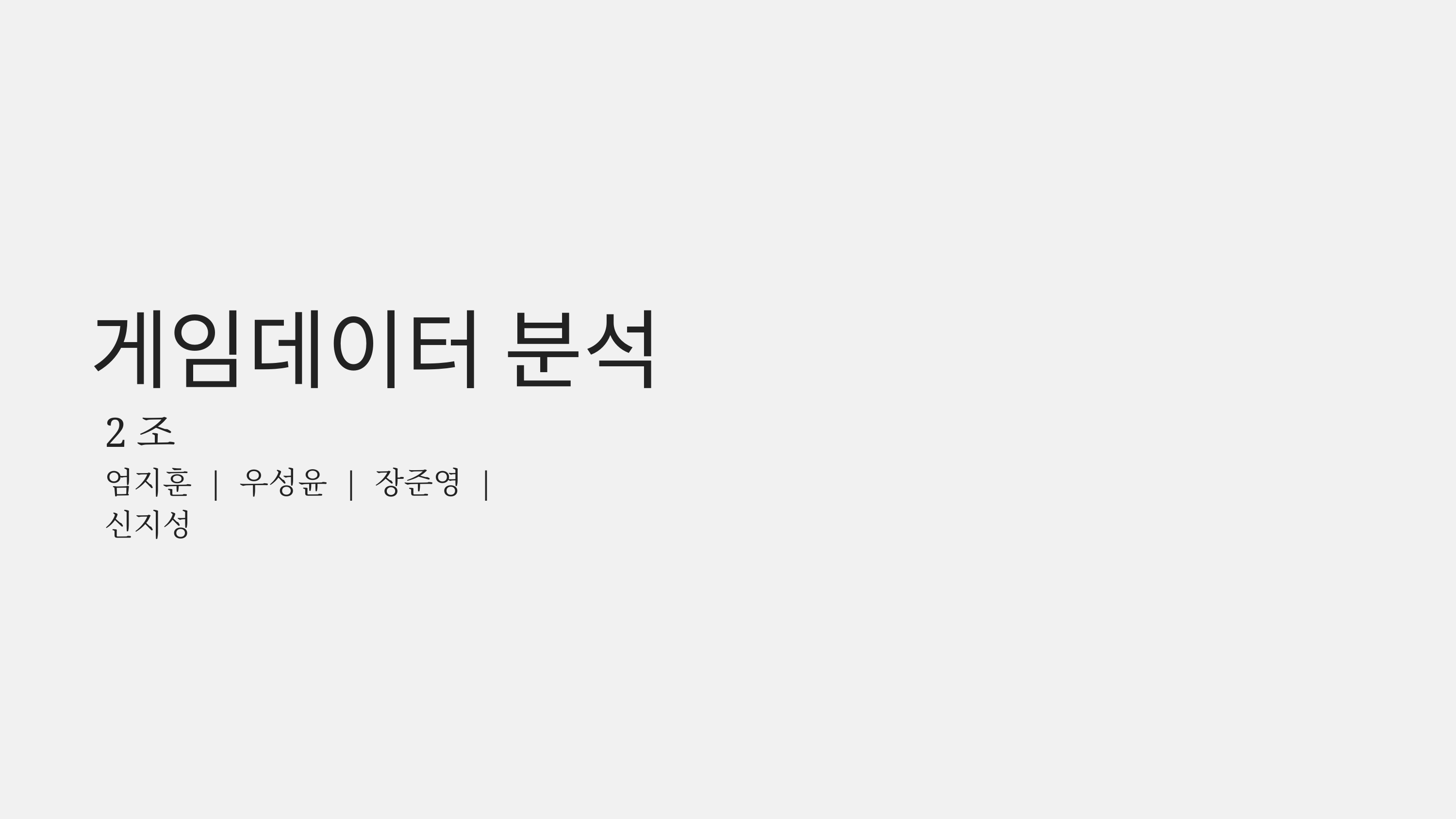

게임데이터 분석
2조
엄지훈 | 우성윤 | 장준영 | 신지성